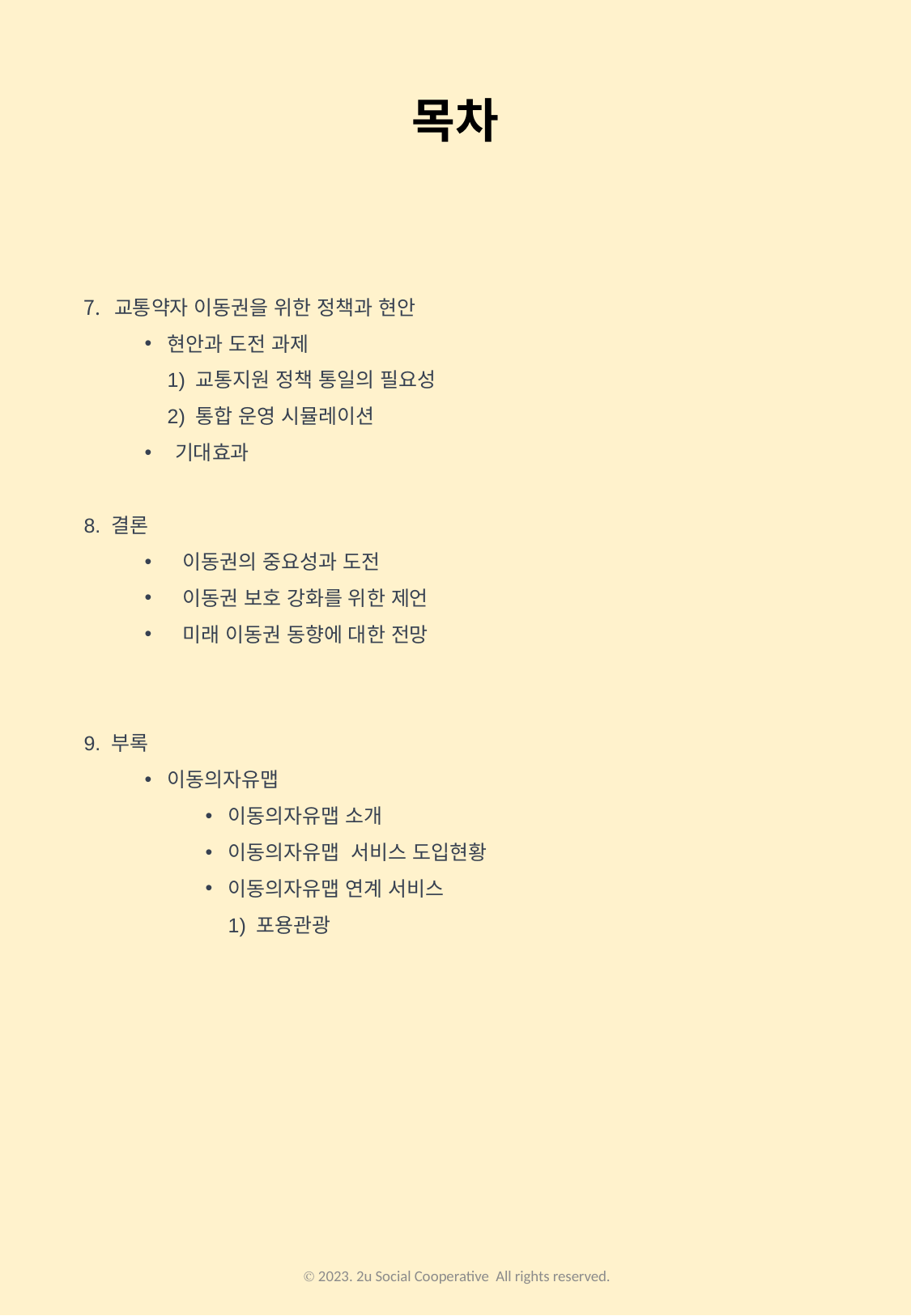

목차
교통약자 이동권을 위한 정책과 현안
현안과 도전 과제
1) 교통지원 정책 통일의 필요성
2) 통합 운영 시뮬레이션
기대효과

8. 결론
이동권의 중요성과 도전
이동권 보호 강화를 위한 제언
미래 이동권 동향에 대한 전망

9. 부록
이동의자유맵
이동의자유맵 소개
이동의자유맵  서비스 도입현황
이동의자유맵 연계 서비스
1) 포용관광

장애인 택시들이 분리돼서 운영되다 보니 멀리 있는 차가 배차되는 현상

정보 부존재 & 정보 제공 통일X

문제점 제시
Ⓒ 2023. 2u Social Cooperative  All rights reserved.